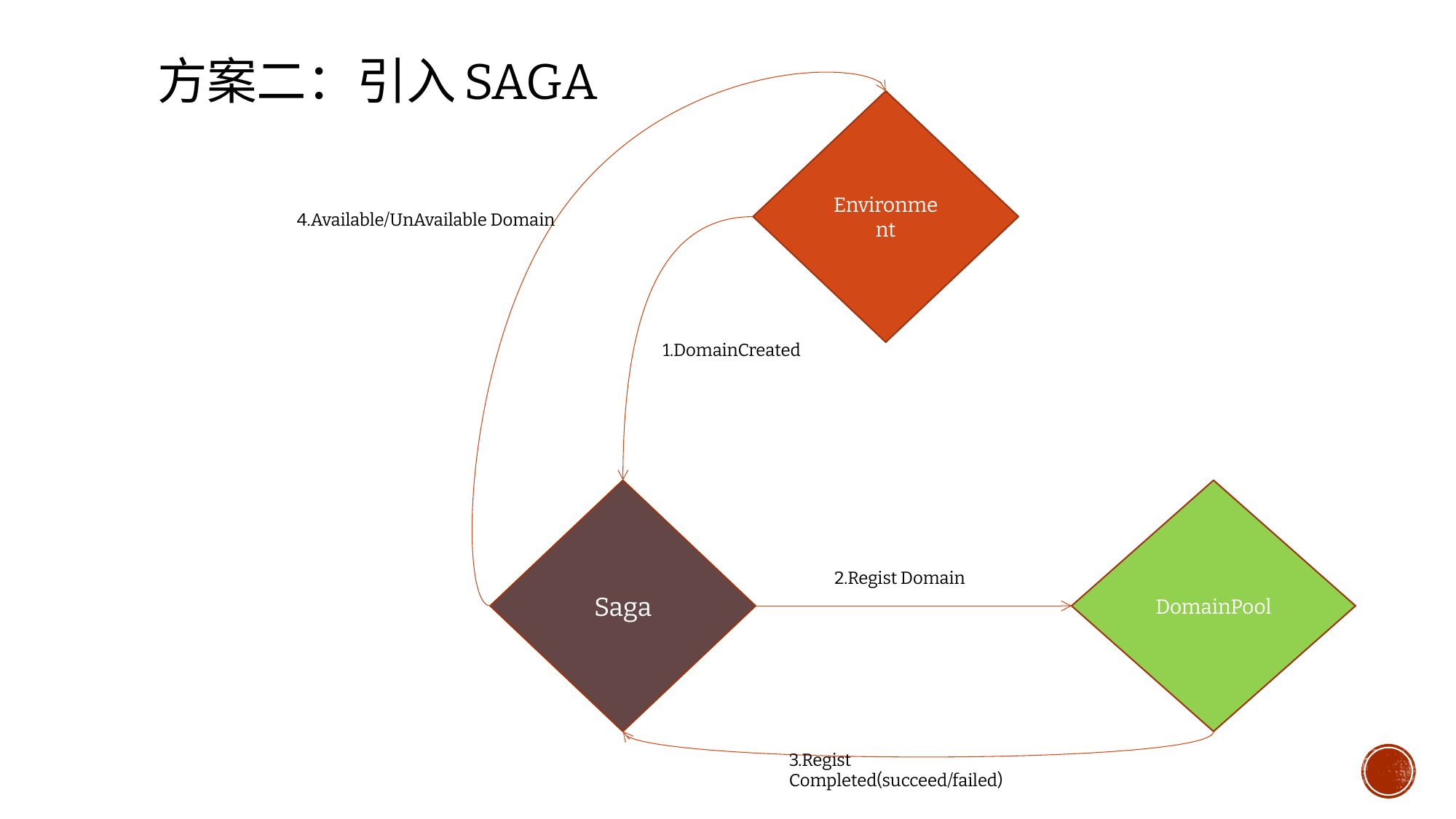

# 方案二：引入Saga
Environment
4.Available/UnAvailable Domain
1.DomainCreated
Saga
DomainPool
2.Regist Domain
3.Regist Completed(succeed/failed)